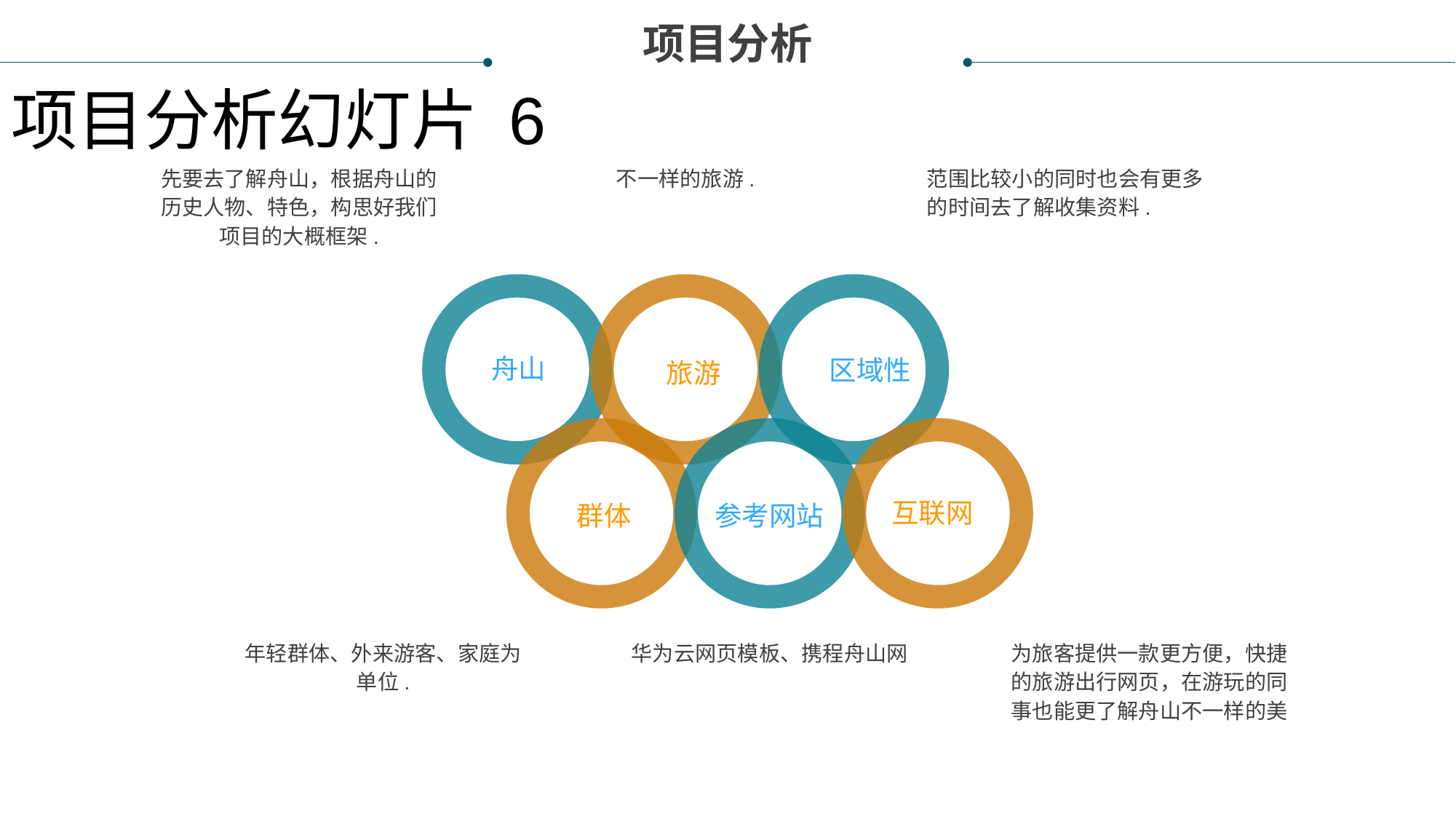

项目分析
项目分析幻灯片 6
先要去了解舟山，根据舟山的历史人物、特色，构思好我们项目的大概框架.
不一样的旅游.
范围比较小的同时也会有更多的时间去了解收集资料.

舟山
区域性
旅游

互联网
群体
参考网站
年轻群体、外来游客、家庭为单位.
华为云网页模板、携程舟山网
为旅客提供一款更方便，快捷的旅游出行网页，在游玩的同事也能更了解舟山不一样的美